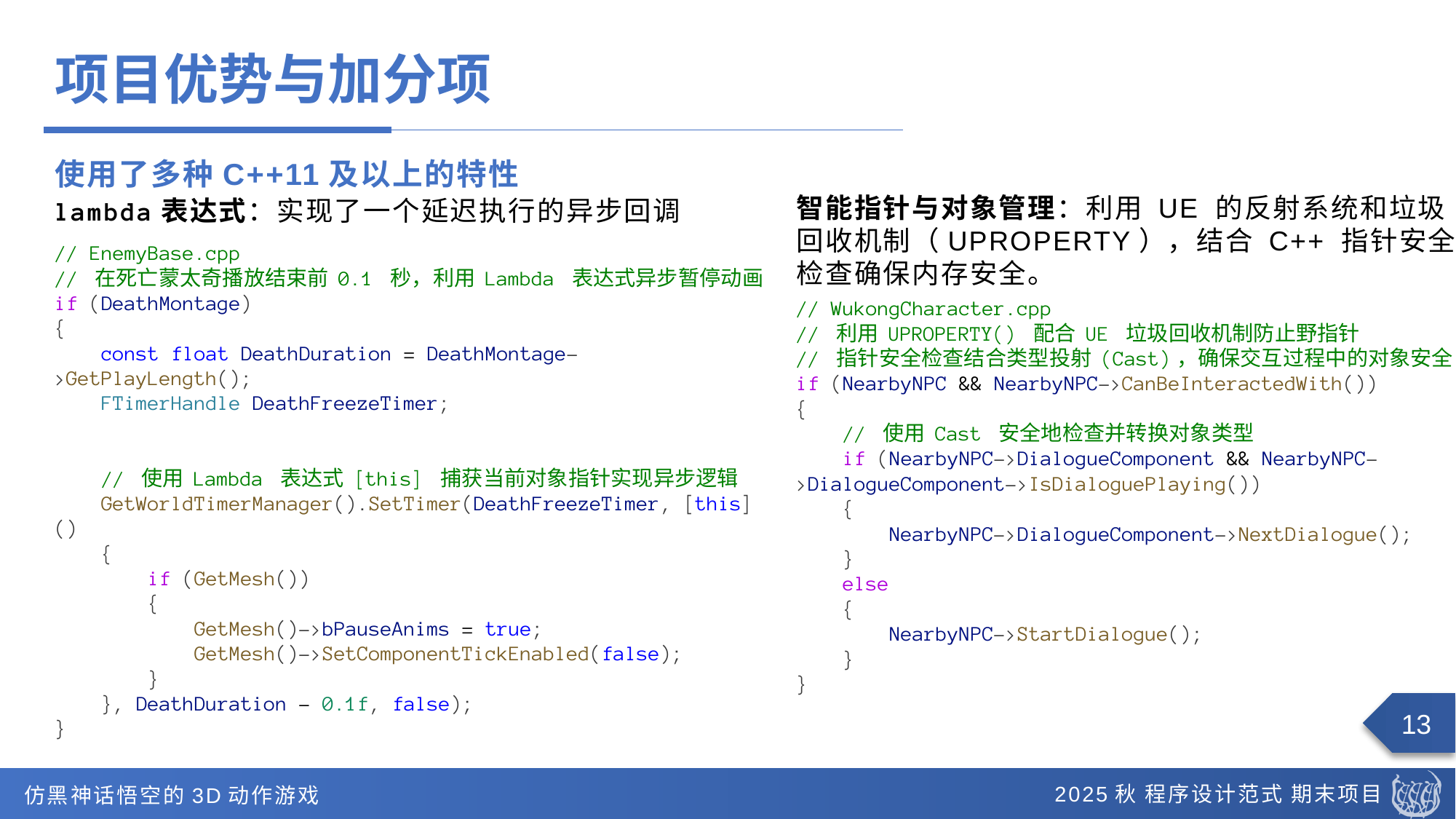

项目优势与加分项
使用了多种C++11及以上的特性

智能指针与对象管理：利用 UE 的反射系统和垃圾回收机制（UPROPERTY），结合 C++ 指针安全检查确保内存安全。
lambda表达式：实现了一个延迟执行的异步回调
// EnemyBase.cpp
// 在死亡蒙太奇播放结束前 0.1 秒，利用 Lambda 表达式异步暂停动画
if (DeathMontage)
{
    const float DeathDuration = DeathMontage->GetPlayLength();
    FTimerHandle DeathFreezeTimer;

    // 使用 Lambda 表达式 [this] 捕获当前对象指针实现异步逻辑
    GetWorldTimerManager().SetTimer(DeathFreezeTimer, [this]()
    {
        if (GetMesh())
        {
            GetMesh()->bPauseAnims = true;
            GetMesh()->SetComponentTickEnabled(false);
        }
    }, DeathDuration - 0.1f, false);
}
// WukongCharacter.cpp
// 利用 UPROPERTY() 配合 UE 垃圾回收机制防止野指针
// 指针安全检查结合类型投射 (Cast)，确保交互过程中的对象安全
if (NearbyNPC && NearbyNPC->CanBeInteractedWith())
{
    // 使用 Cast 安全地检查并转换对象类型
    if (NearbyNPC->DialogueComponent && NearbyNPC->DialogueComponent->IsDialoguePlaying())
    {
        NearbyNPC->DialogueComponent->NextDialogue();
    }
    else
    {
        NearbyNPC->StartDialogue();
    }
}